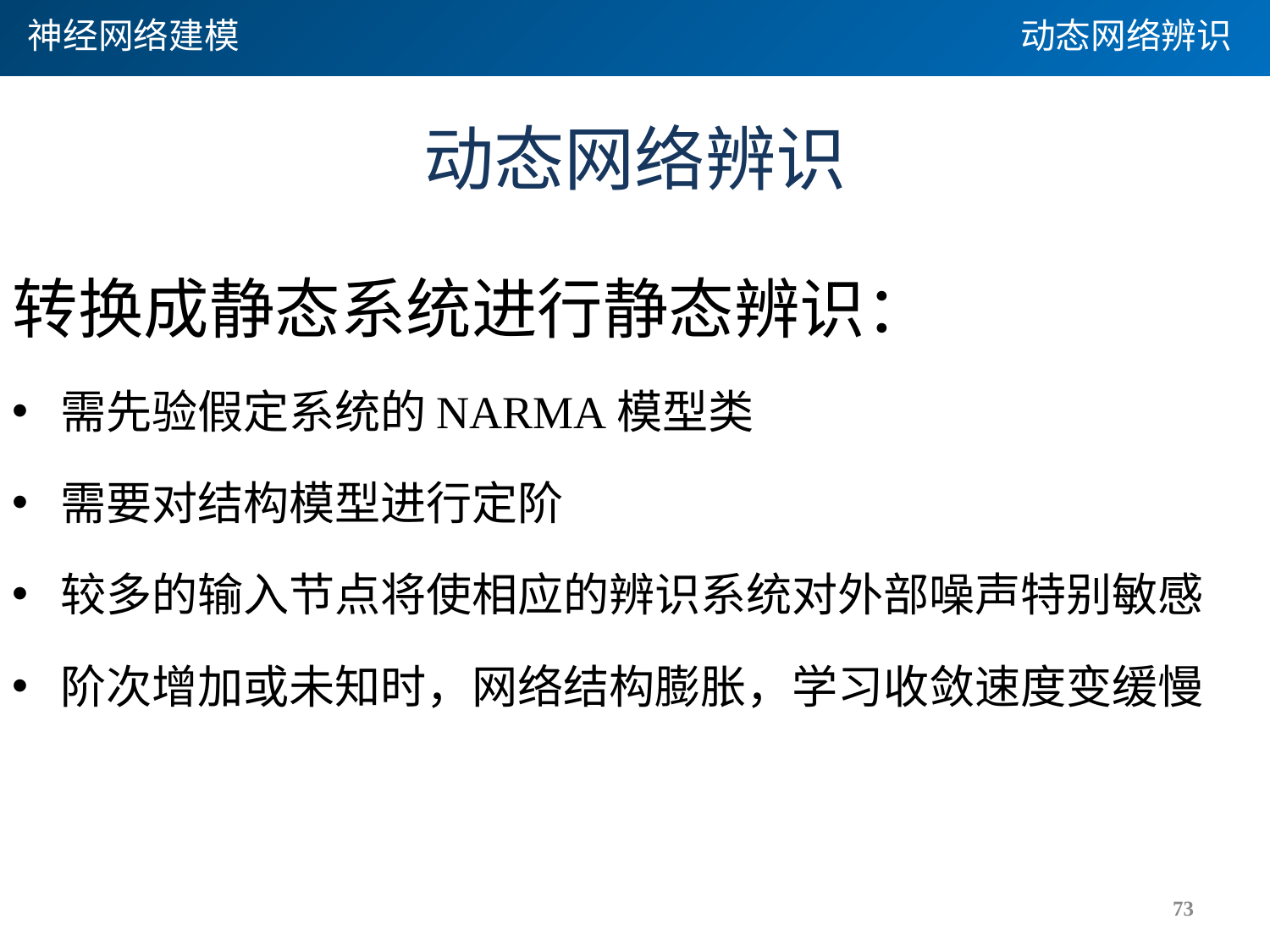

神经网络建模
动态网络辨识
# 动态网络辨识
转换成静态系统进行静态辨识：
需先验假定系统的NARMA模型类
需要对结构模型进行定阶
较多的输入节点将使相应的辨识系统对外部噪声特别敏感
阶次增加或未知时，网络结构膨胀，学习收敛速度变缓慢
73